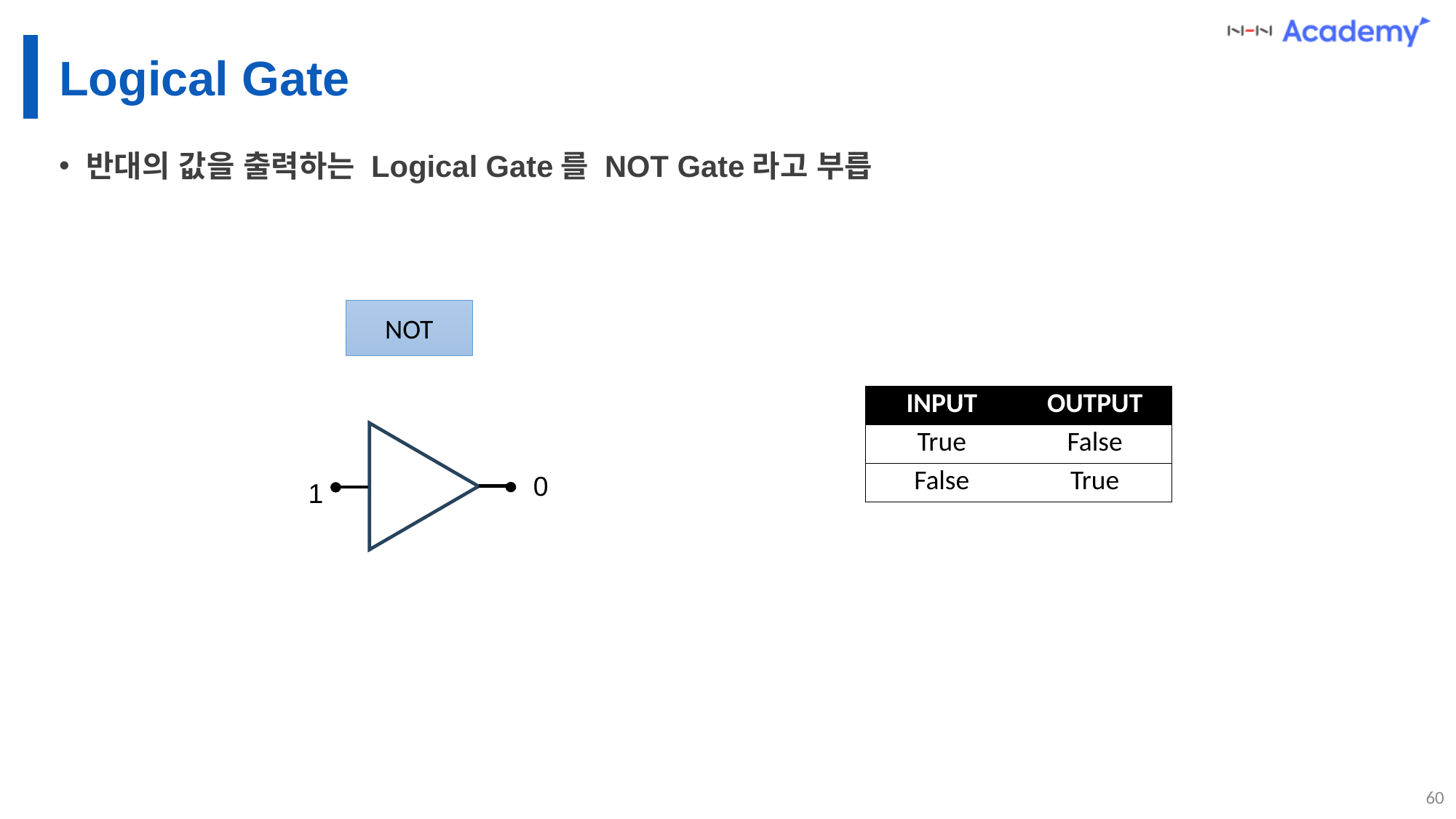

# Logical Gate
반대의 값을 출력하는 Logical Gate를 NOT Gate라고 부릅
NOT
| INPUT | OUTPUT |
| --- | --- |
| True | False |
| False | True |

0
1

60